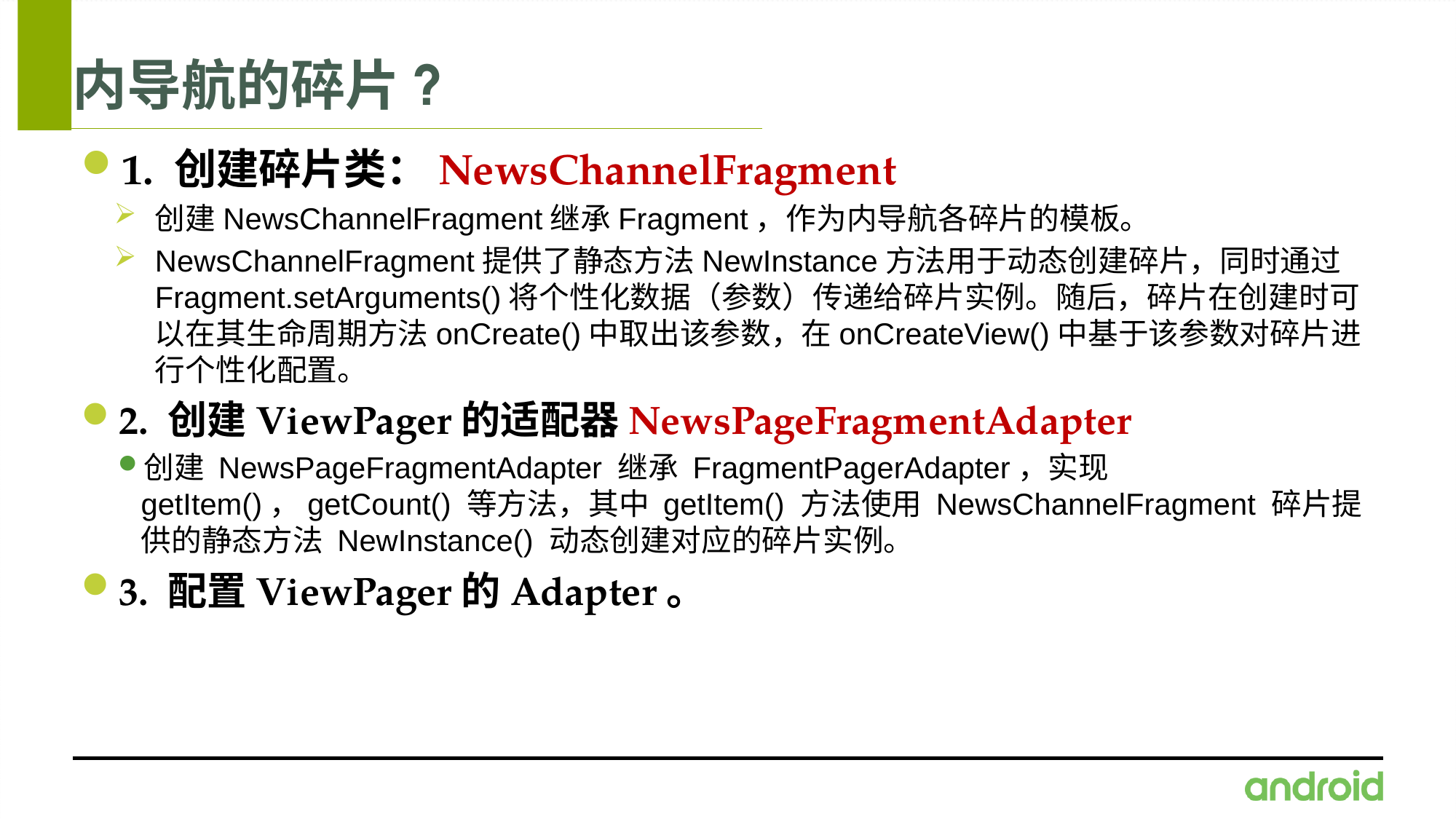

# 内导航的碎片?
1. 创建碎片类：NewsChannelFragment
创建NewsChannelFragment继承Fragment，作为内导航各碎片的模板。
NewsChannelFragment提供了静态方法NewInstance方法用于动态创建碎片，同时通过Fragment.setArguments()将个性化数据（参数）传递给碎片实例。随后，碎片在创建时可以在其生命周期方法onCreate()中取出该参数，在onCreateView()中基于该参数对碎片进行个性化配置。
2. 创建ViewPager的适配器NewsPageFragmentAdapter
创建 NewsPageFragmentAdapter 继承 FragmentPagerAdapter，实现 getItem()，getCount() 等方法，其中 getItem() 方法使用 NewsChannelFragment 碎片提供的静态方法 NewInstance() 动态创建对应的碎片实例。
3. 配置ViewPager的Adapter。